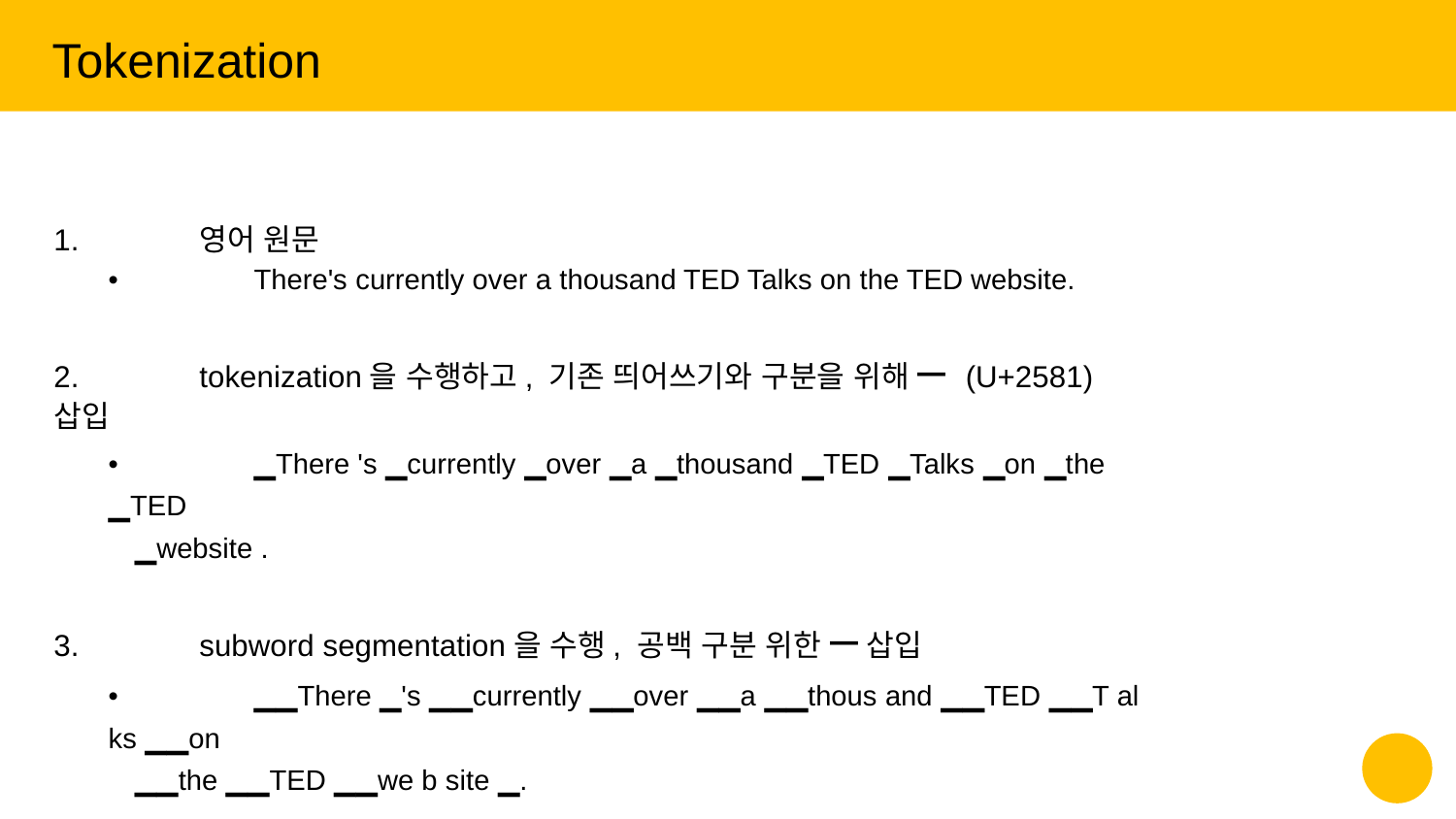

Tokenization
1.	영어 원문
•	There's currently over a thousand TED Talks on the TED website.

2.	tokenization을 수행하고, 기존 띄어쓰기와 구분을 위해 ▁ (U+2581) 삽입
•	▁There 's ▁currently ▁over ▁a ▁thousand ▁TED ▁Talks ▁on ▁the ▁TED
▁website .

3.	subword segmentation을 수행, 공백 구분 위한 ▁ 삽입
•	▁▁There ▁'s ▁▁currently ▁▁over ▁▁a ▁▁thous and ▁▁TED ▁▁T al ks ▁▁on
▁▁the ▁▁TED ▁▁we b site ▁.
55